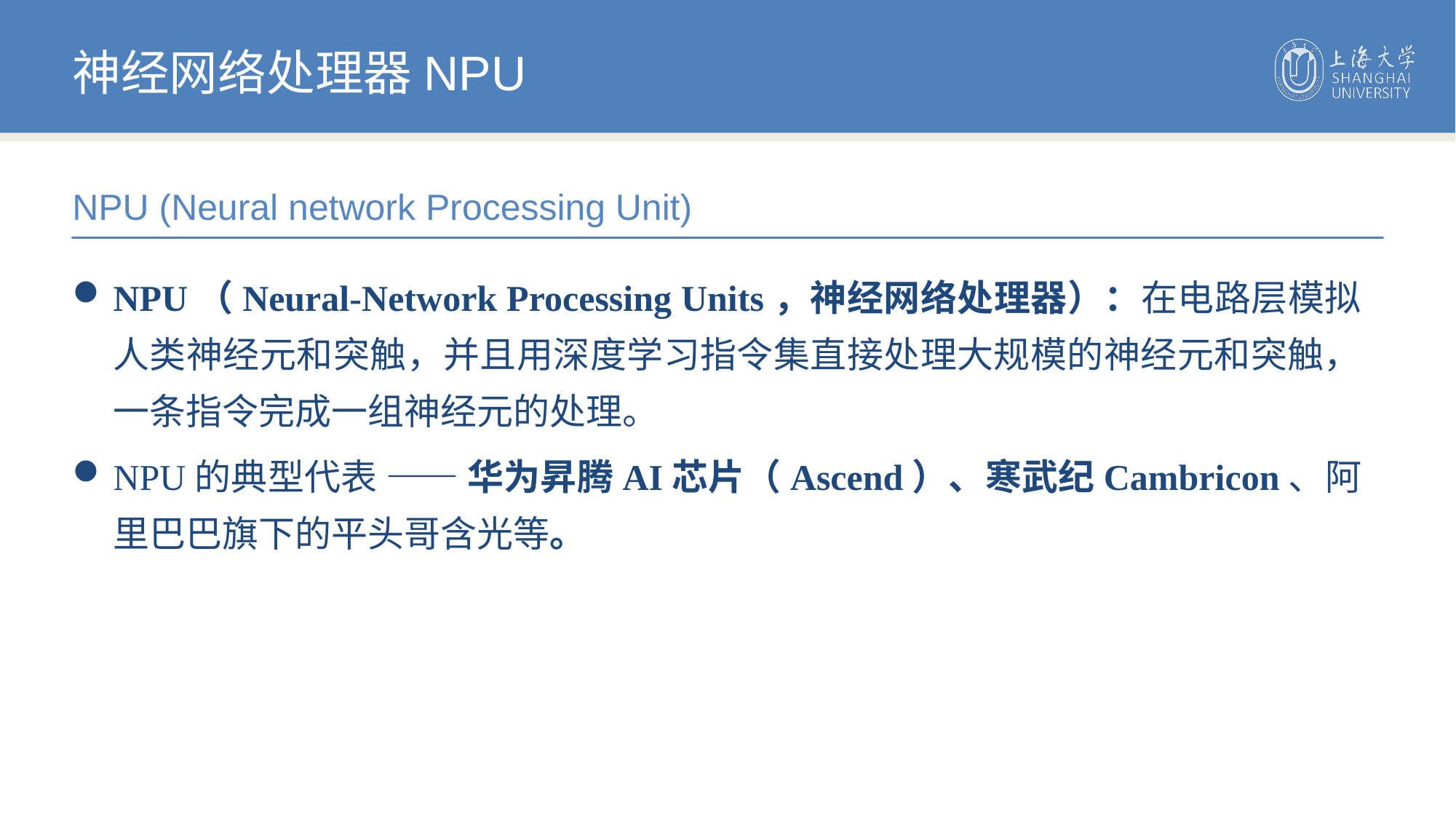

神经网络处理器NPU
NPU (Neural network Processing Unit)
NPU（Neural-Network Processing Units，神经网络处理器）：在电路层模拟人类神经元和突触，并且用深度学习指令集直接处理大规模的神经元和突触，一条指令完成一组神经元的处理。
NPU的典型代表 —— 华为昇腾AI芯片（Ascend）、寒武纪Cambricon、阿里巴巴旗下的平头哥含光等。